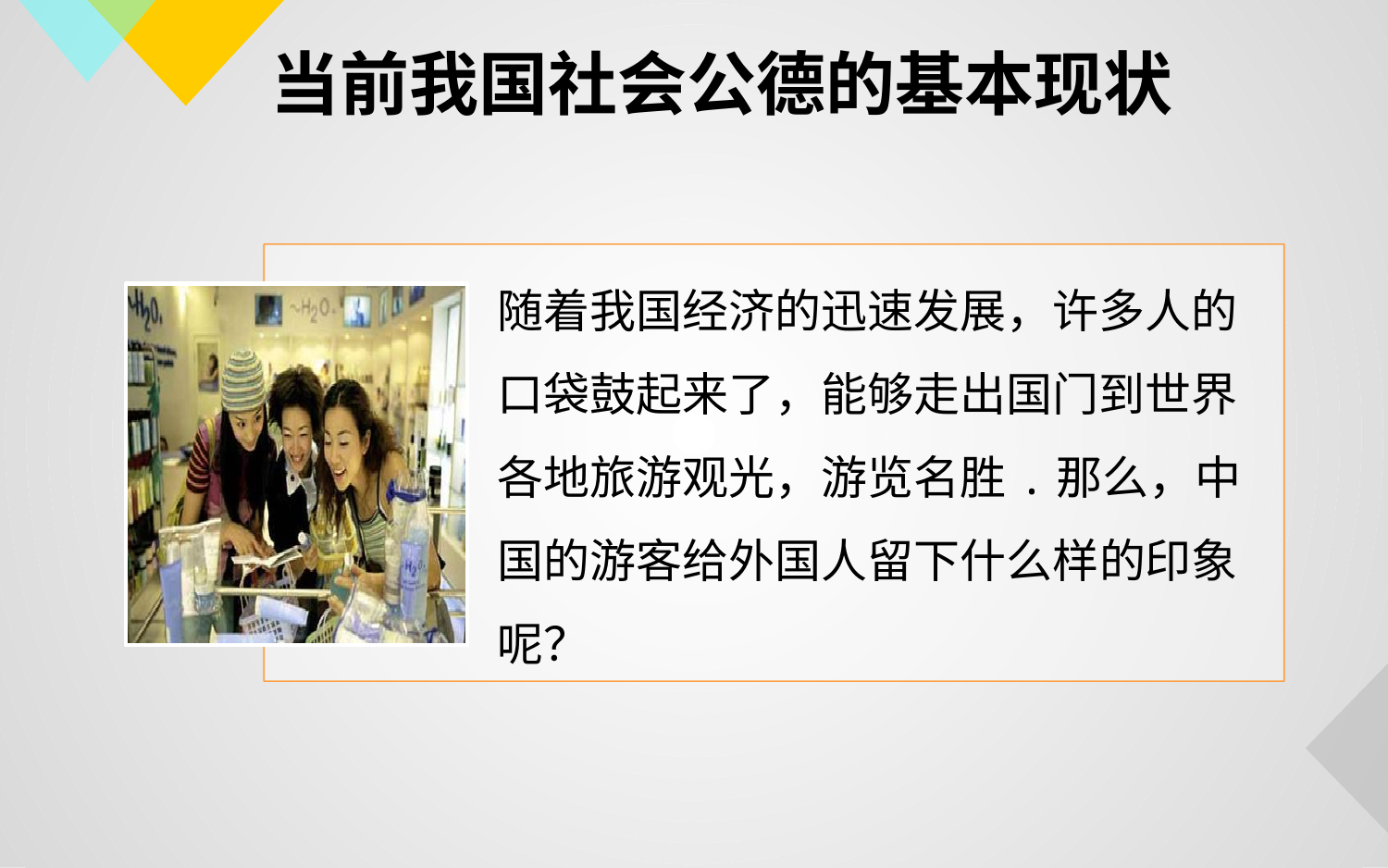

# 当前我国社会公德的基本现状
随着我国经济的迅速发展，许多人的口袋鼓起来了，能够走出国门到世界各地旅游观光，游览名胜.那么，中国的游客给外国人留下什么样的印象呢？